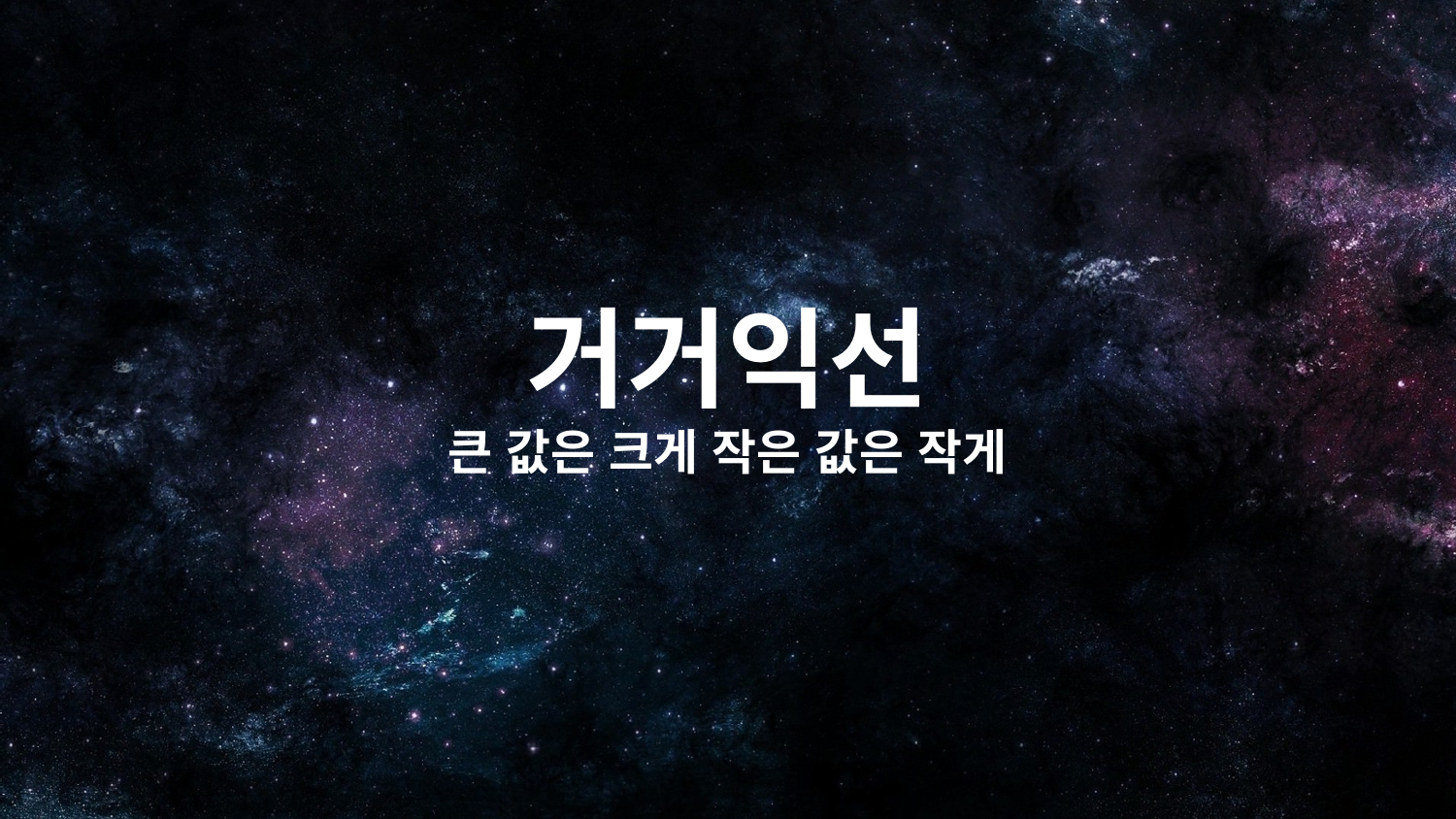

거거익선
큰 값은 크게 작은 값은 작게